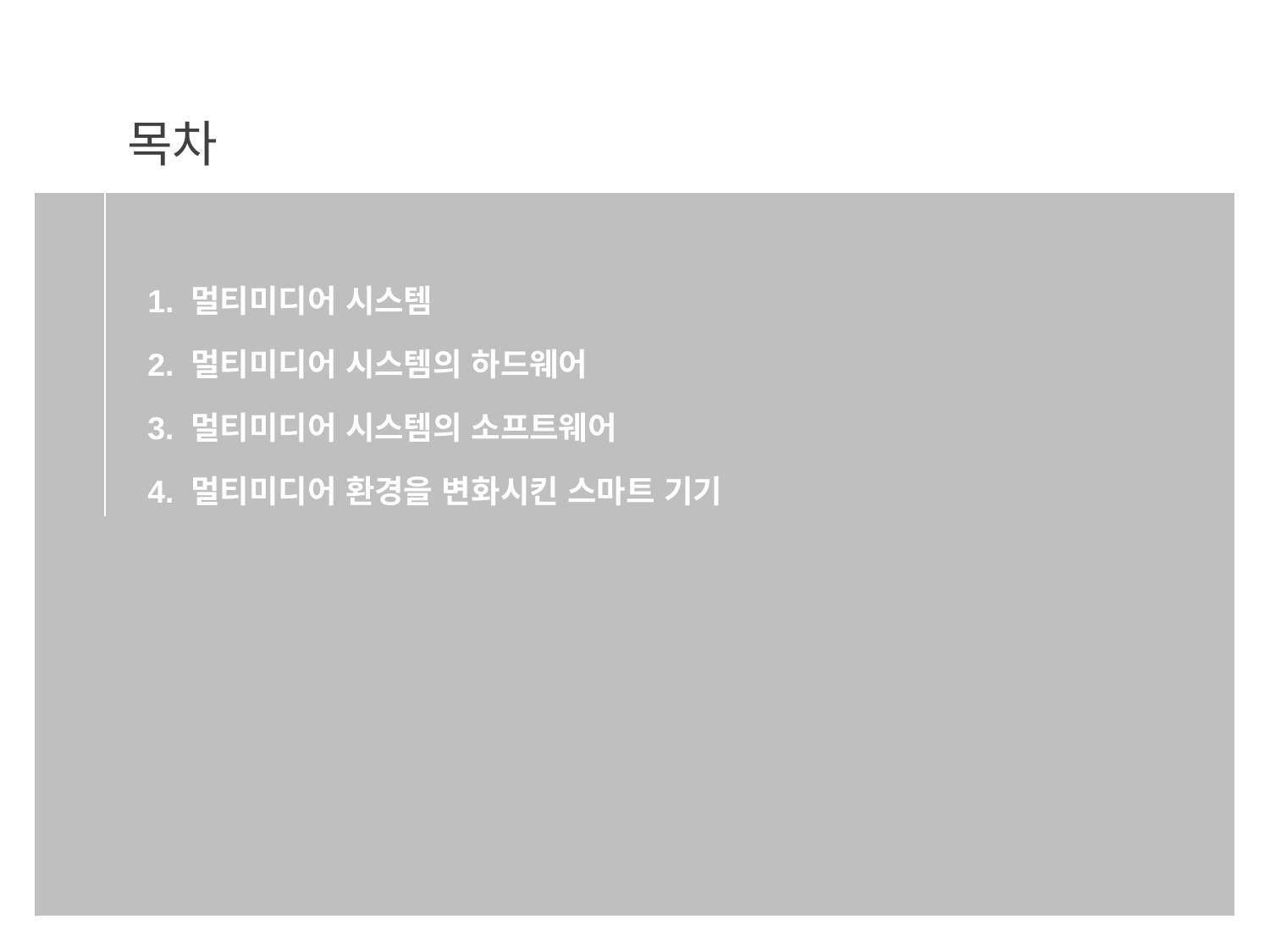

1. 멀티미디어 시스템
2. 멀티미디어 시스템의 하드웨어
3. 멀티미디어 시스템의 소프트웨어
4. 멀티미디어 환경을 변화시킨 스마트 기기